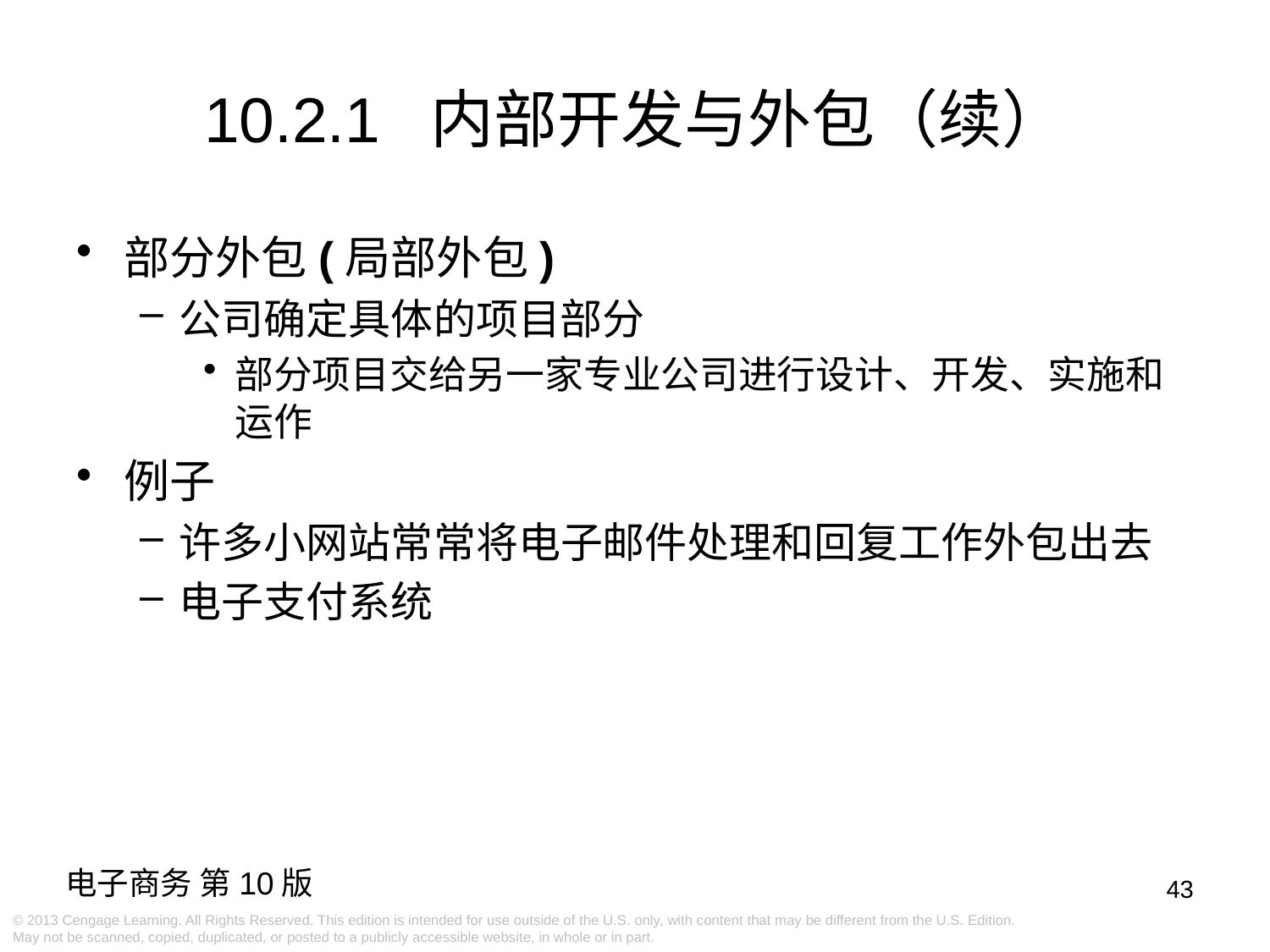

10.2.1  内部开发与外包（续）
部分外包(局部外包)
公司确定具体的项目部分
部分项目交给另一家专业公司进行设计、开发、实施和运作
例子
许多小网站常常将电子邮件处理和回复工作外包出去
电子支付系统
43